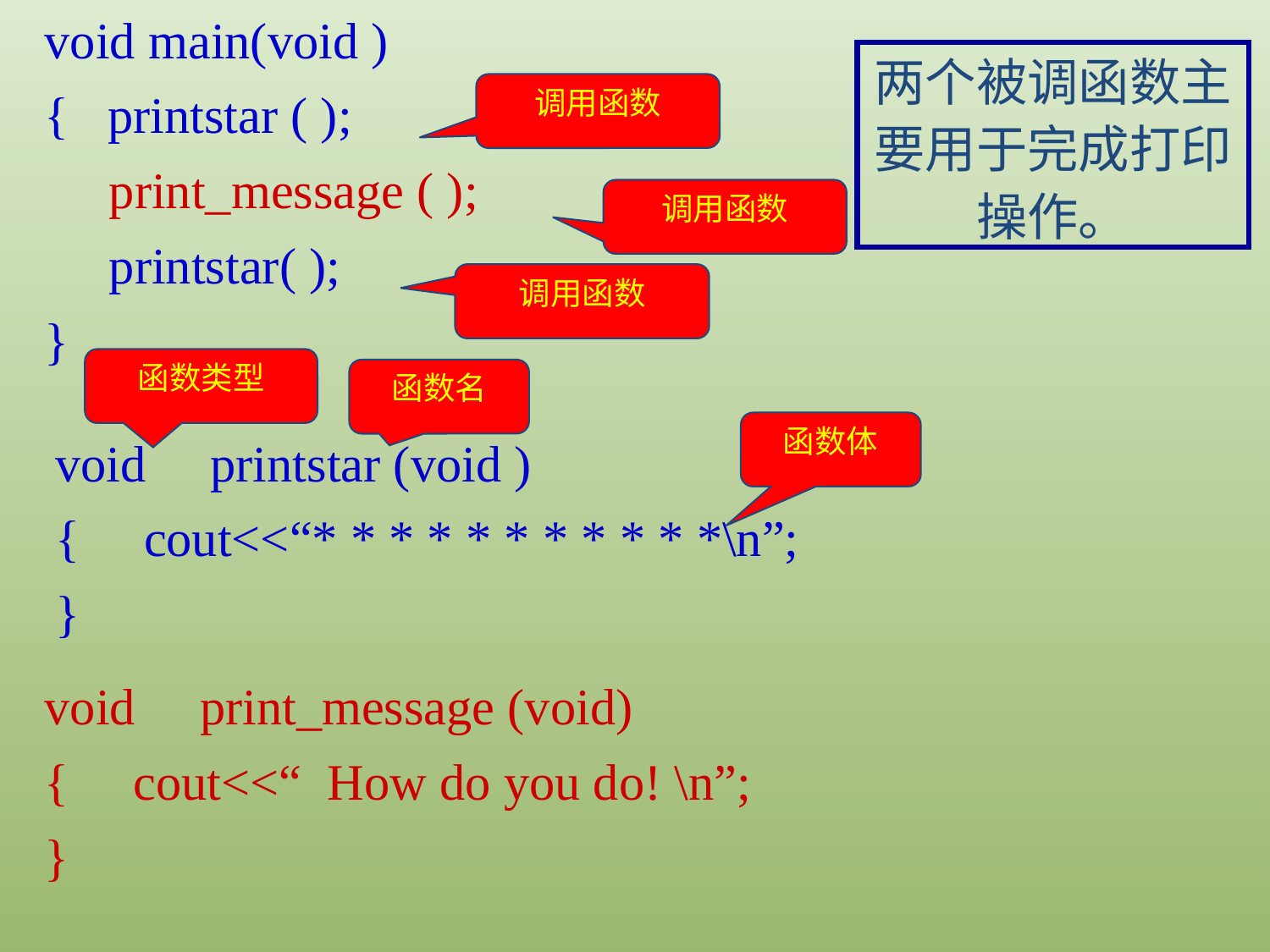

void main(void )
{   printstar ( );
     print_message ( );
     printstar( );
}
两个被调函数主要用于完成打印操作。
调用函数
调用函数
调用函数
函数类型
函数名
函数体
void     printstar (void )
{     cout<<“* * * * * * * * * * *\n”;
}
void     print_message (void)
{     cout<<“  How do you do! \n”;
}
175